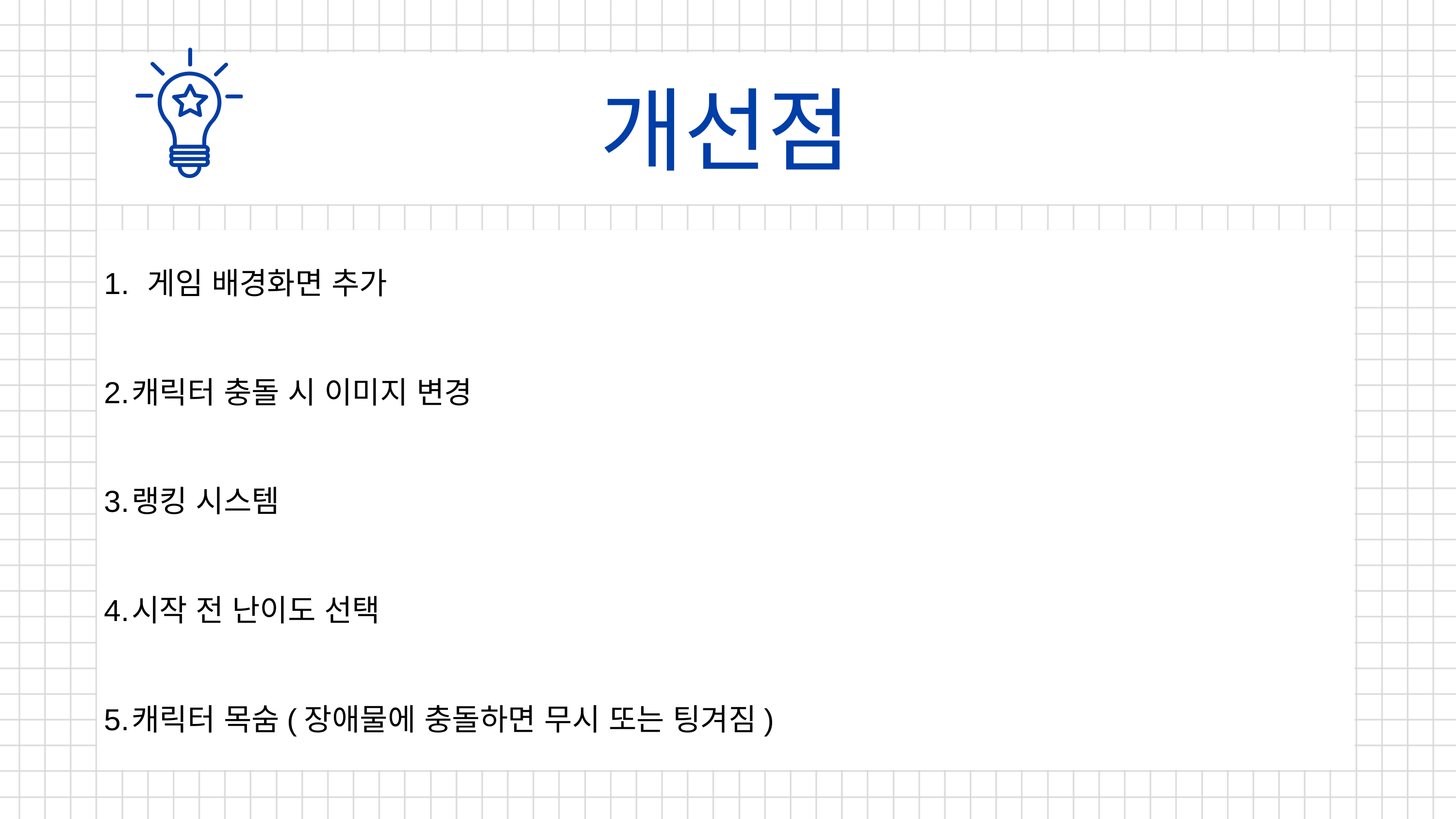

개선점
 게임 배경화면 추가

캐릭터 충돌 시 이미지 변경

랭킹 시스템

시작 전 난이도 선택

캐릭터 목숨(장애물에 충돌하면 무시 또는 팅겨짐)